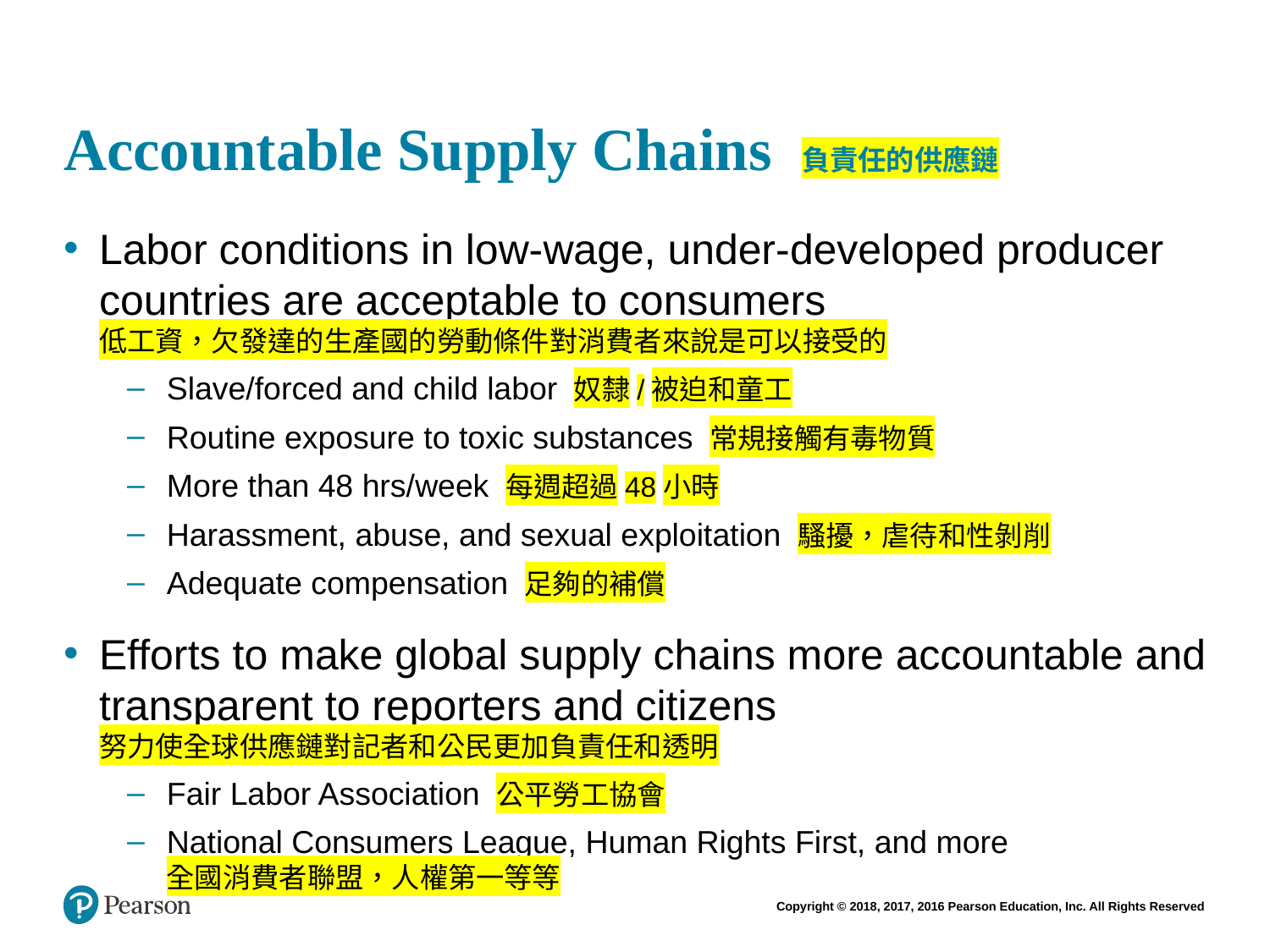

# Accountable Supply Chains 負責任的供應鏈
Labor conditions in low-wage, under-developed producer countries are acceptable to consumers
低工資，欠發達的生產國的勞動條件對消費者來說是可以接受的
Slave/forced and child labor 奴隸/被迫和童工
Routine exposure to toxic substances 常規接觸有毒物質
More than 48 hrs/week 每週超過48小時
Harassment, abuse, and sexual exploitation 騷擾，虐待和性剝削
Adequate compensation 足夠的補償
Efforts to make global supply chains more accountable and transparent to reporters and citizens
努力使全球供應鏈對記者和公民更加負責任和透明
Fair Labor Association 公平勞工協會
National Consumers League, Human Rights First, and more
全國消費者聯盟，人權第一等等